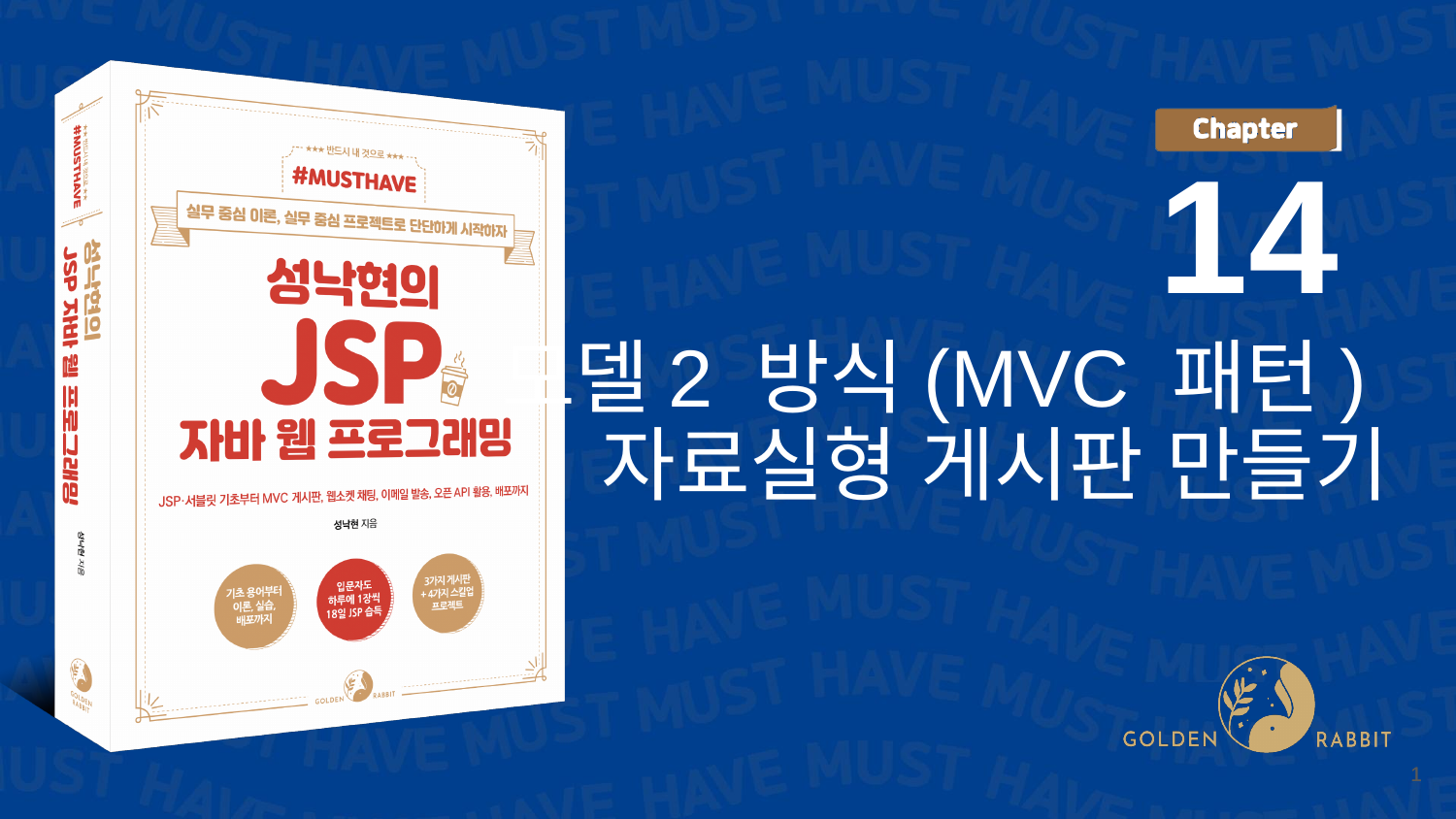

14
모델2 방식(MVC 패턴)
자료실형 게시판 만들기
1
1